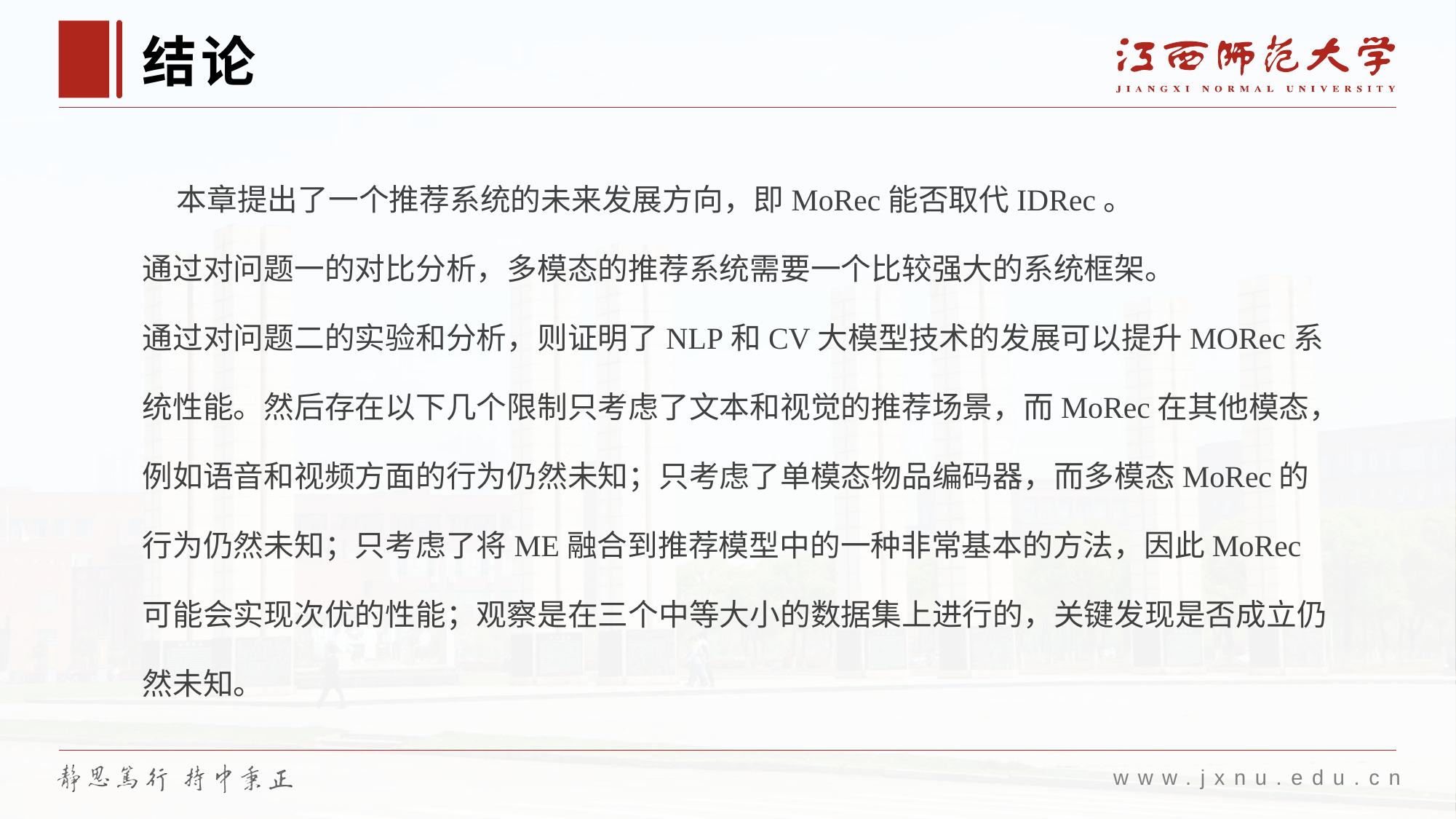

# 结论
    本章提出了一个推荐系统的未来发展方向，即MoRec能否取代IDRec。
通过对问题一的对比分析，多模态的推荐系统需要一个比较强大的系统框架。
通过对问题二的实验和分析，则证明了NLP和CV大模型技术的发展可以提升MORec系统性能。然后存在以下几个限制只考虑了文本和视觉的推荐场景，而MoRec在其他模态，例如语音和视频方面的行为仍然未知；只考虑了单模态物品编码器，而多模态MoRec的行为仍然未知；只考虑了将ME融合到推荐模型中的一种非常基本的方法，因此MoRec可能会实现次优的性能；观察是在三个中等大小的数据集上进行的，关键发现是否成立仍然未知。